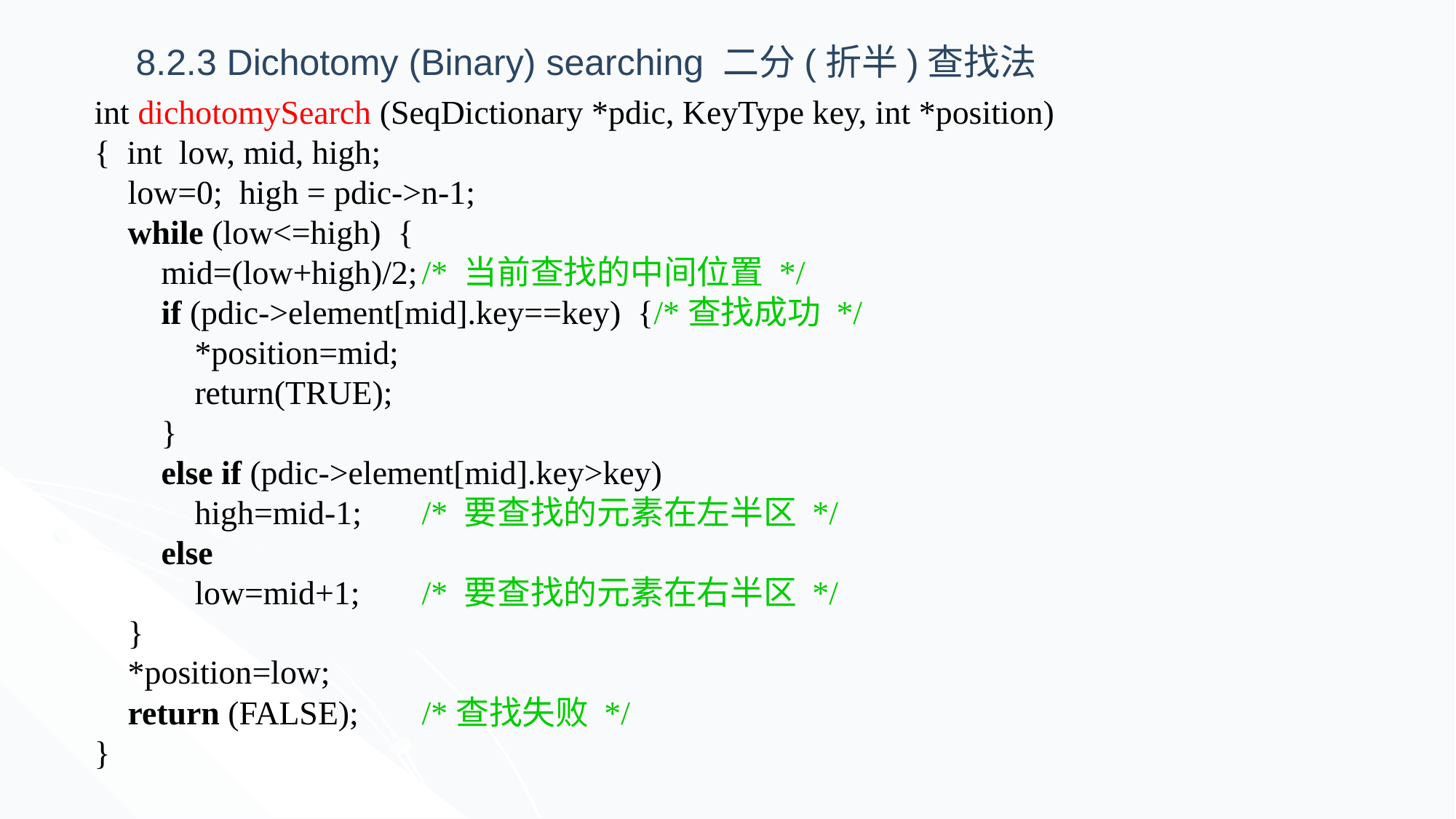

8.2.3 Dichotomy (Binary) searching 二分(折半)查找法
int dichotomySearch (SeqDictionary *pdic, KeyType key, int *position)
{  int  low, mid, high;
    low=0;  high = pdic->n-1;
    while (low<=high)  {
        mid=(low+high)/2;	/* 当前查找的中间位置 */
        if (pdic->element[mid].key==key)  {/*查找成功 */
            *position=mid;
            return(TRUE);
        }
        else if (pdic->element[mid].key>key)
            high=mid-1;	/* 要查找的元素在左半区 */
        else
            low=mid+1;	/* 要查找的元素在右半区 */
    }
    *position=low;
    return (FALSE);	/*查找失败 */
}